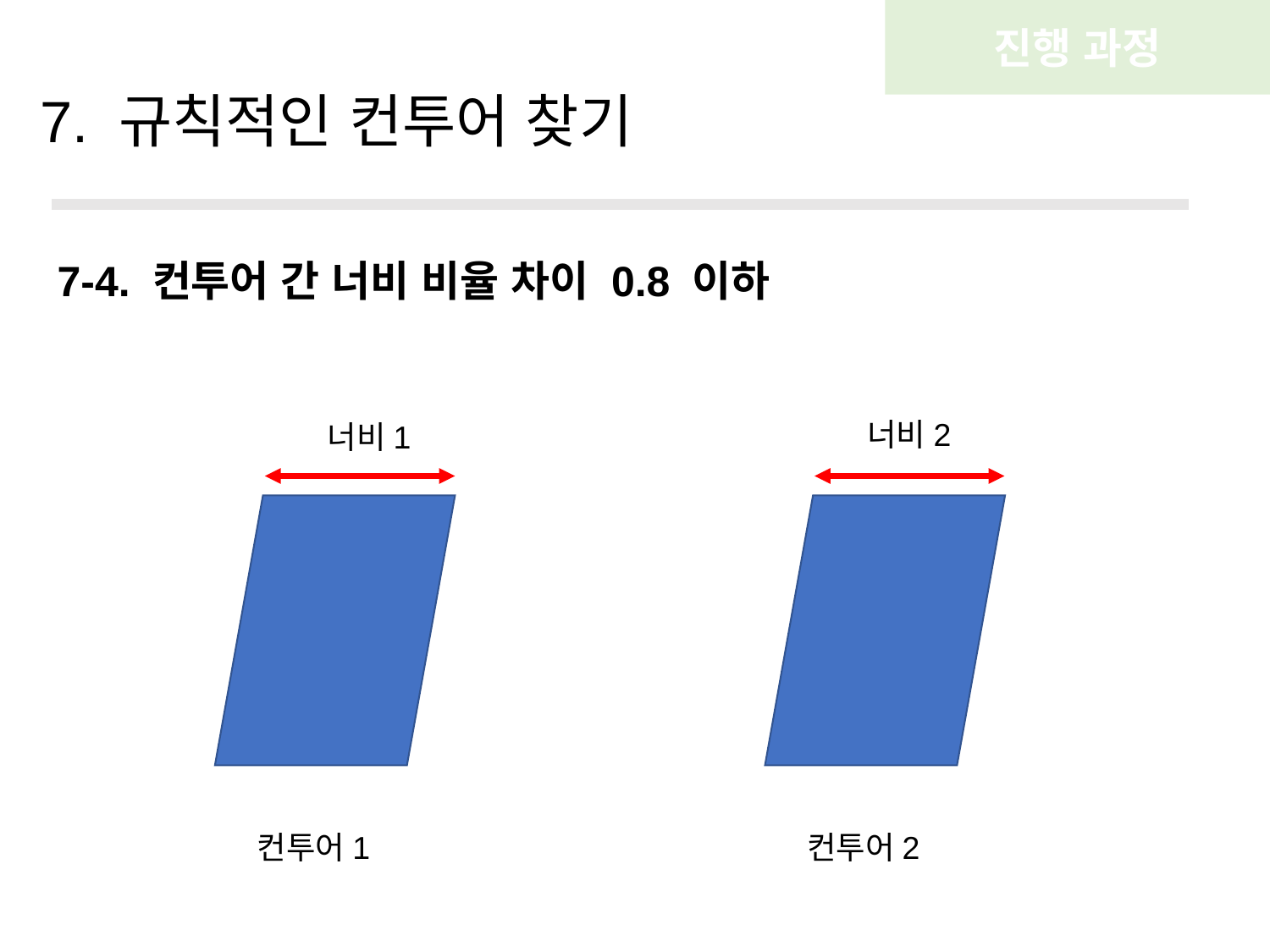

진행 과정
7. 규칙적인 컨투어 찾기

7-4. 컨투어 간 너비 비율 차이 0.8 이하
너비2
너비1

컨투어1
컨투어2